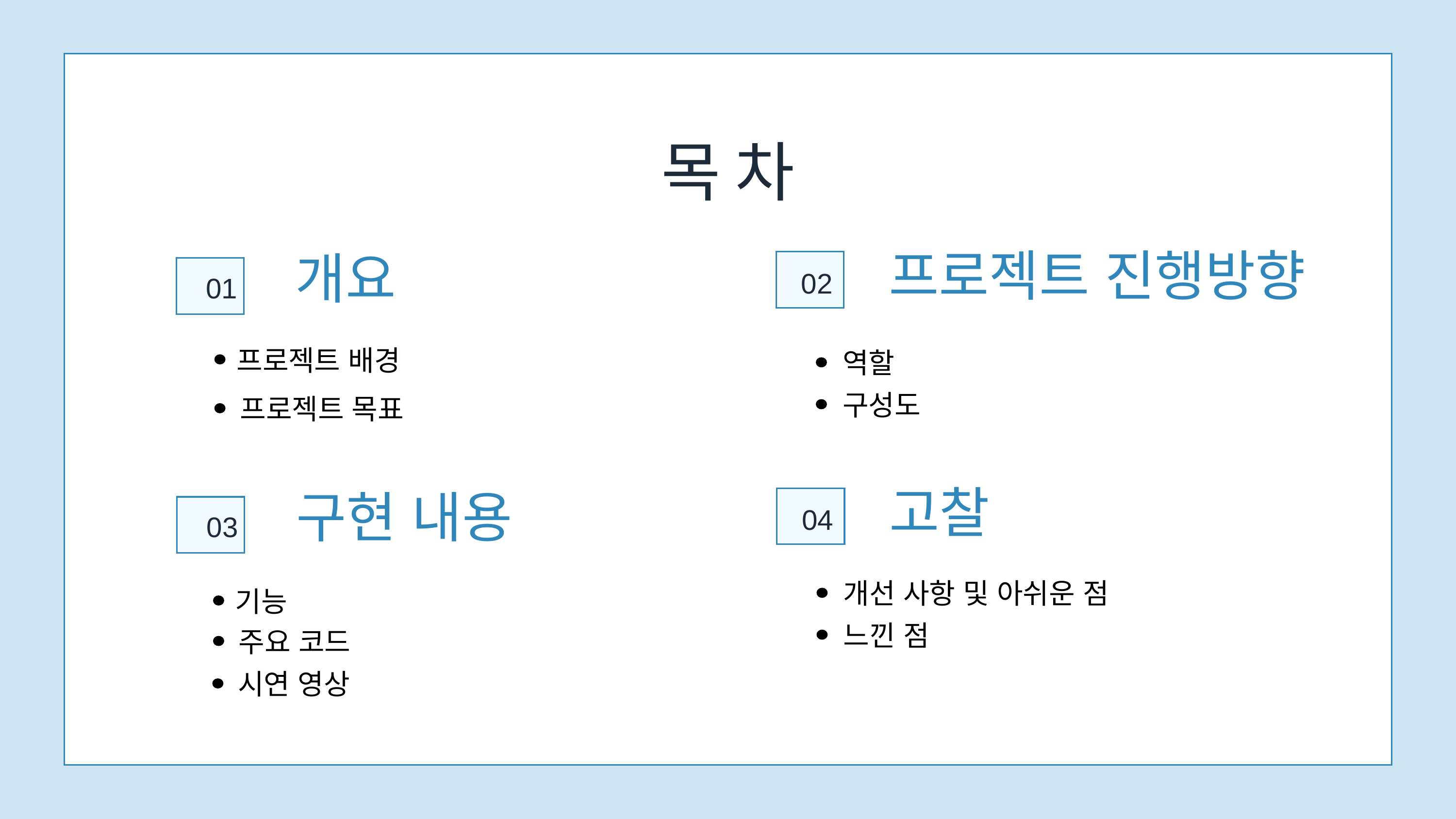

목 차

02
01
프로젝트 진행방향
개요
프로젝트 배경
역할

구성도
프로젝트 목표

04
03
고찰
구현 내용
개선 사항 및 아쉬운 점
기능

느낀 점
주요 코드

시연 영상